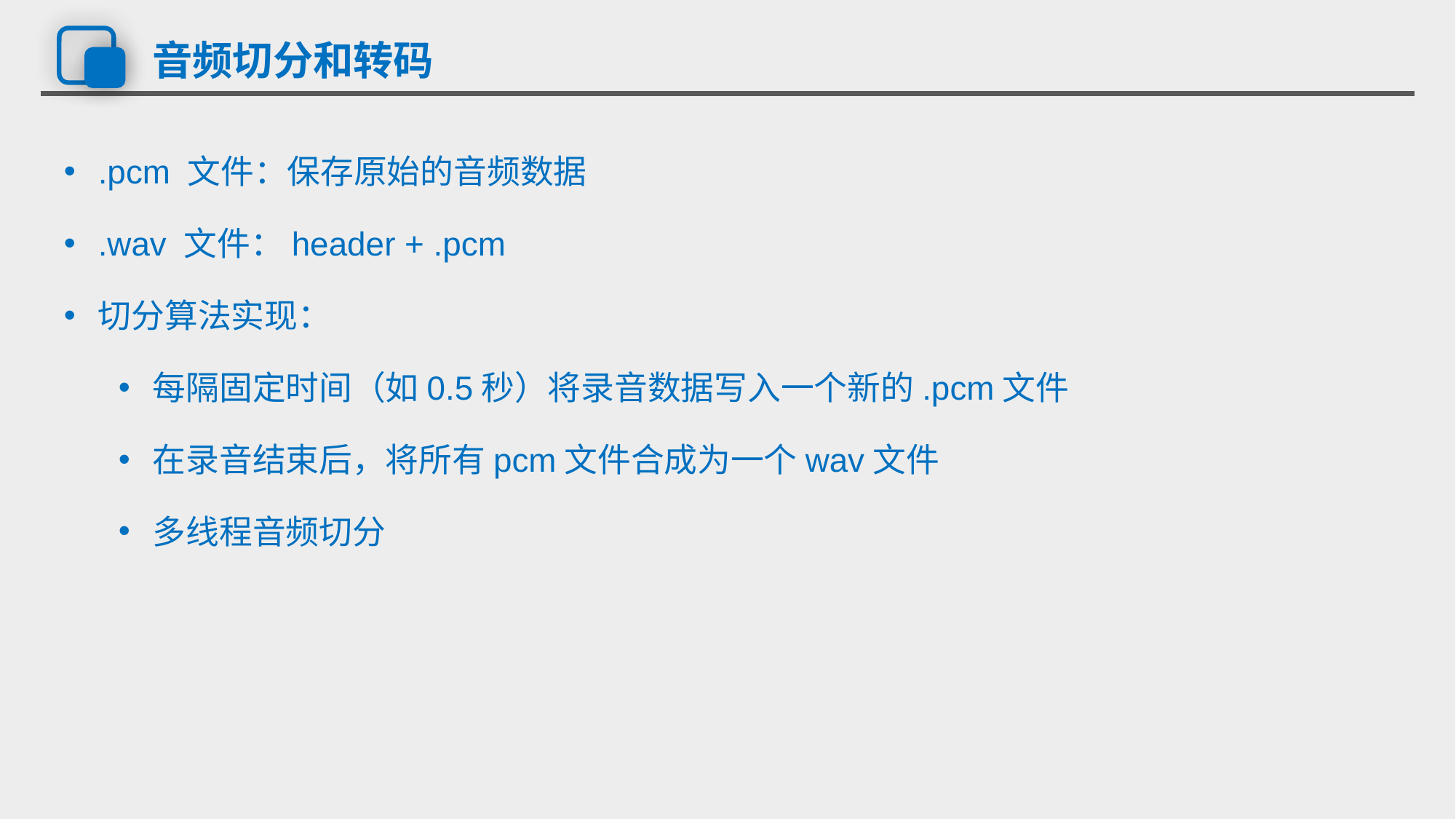

# 音频切分和转码
.pcm 文件：保存原始的音频数据
.wav 文件：header + .pcm
切分算法实现：
每隔固定时间（如0.5秒）将录音数据写入一个新的.pcm文件
在录音结束后，将所有pcm文件合成为一个wav文件
多线程音频切分